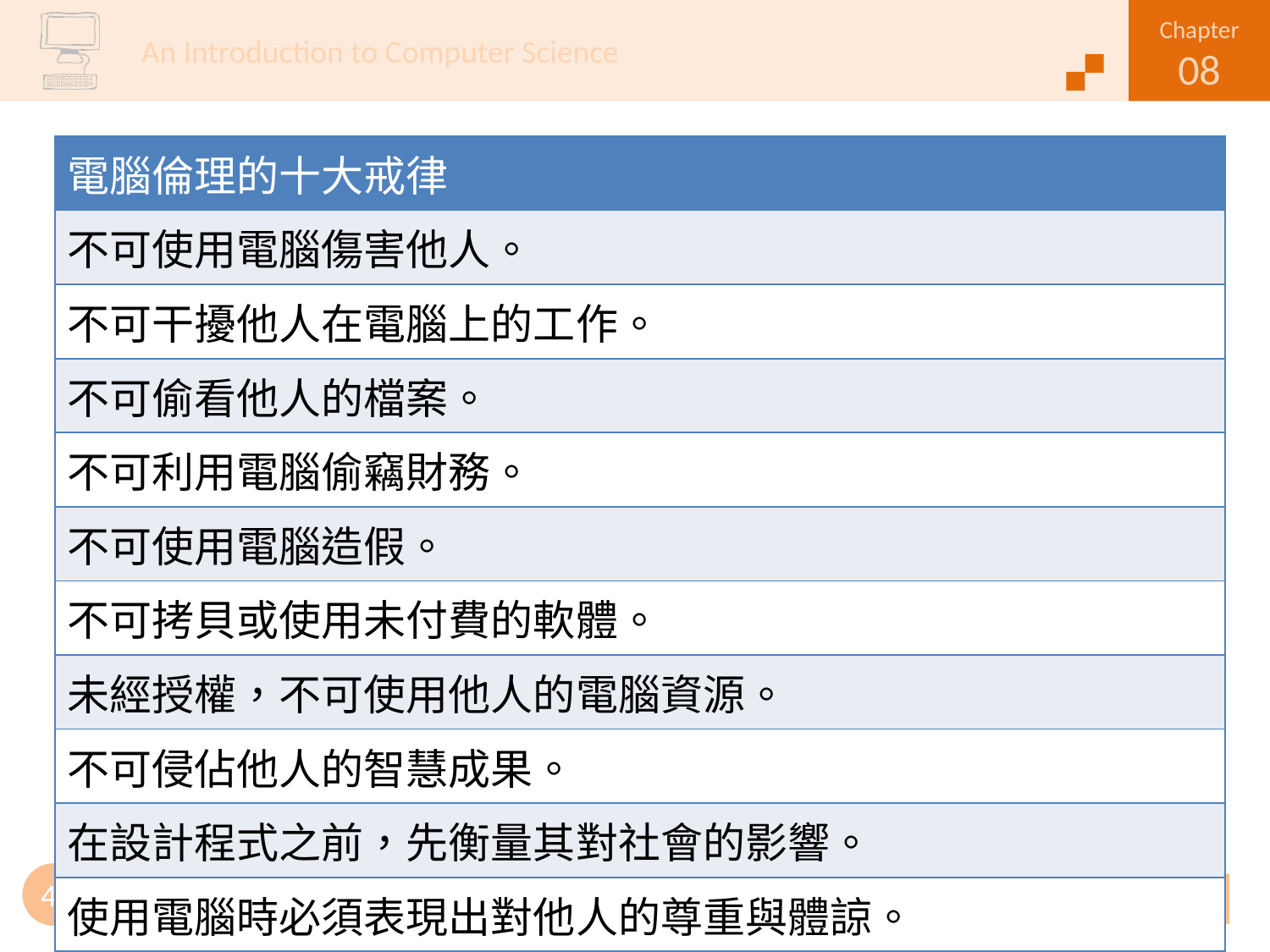

| 電腦倫理的十大戒律 |
| --- |
| 不可使用電腦傷害他人。 |
| 不可干擾他人在電腦上的工作。 |
| 不可偷看他人的檔案。 |
| 不可利用電腦偷竊財務。 |
| 不可使用電腦造假。 |
| 不可拷貝或使用未付費的軟體。 |
| 未經授權，不可使用他人的電腦資源。 |
| 不可侵佔他人的智慧成果。 |
| 在設計程式之前，先衡量其對社會的影響。 |
| 使用電腦時必須表現出對他人的尊重與體諒。 |